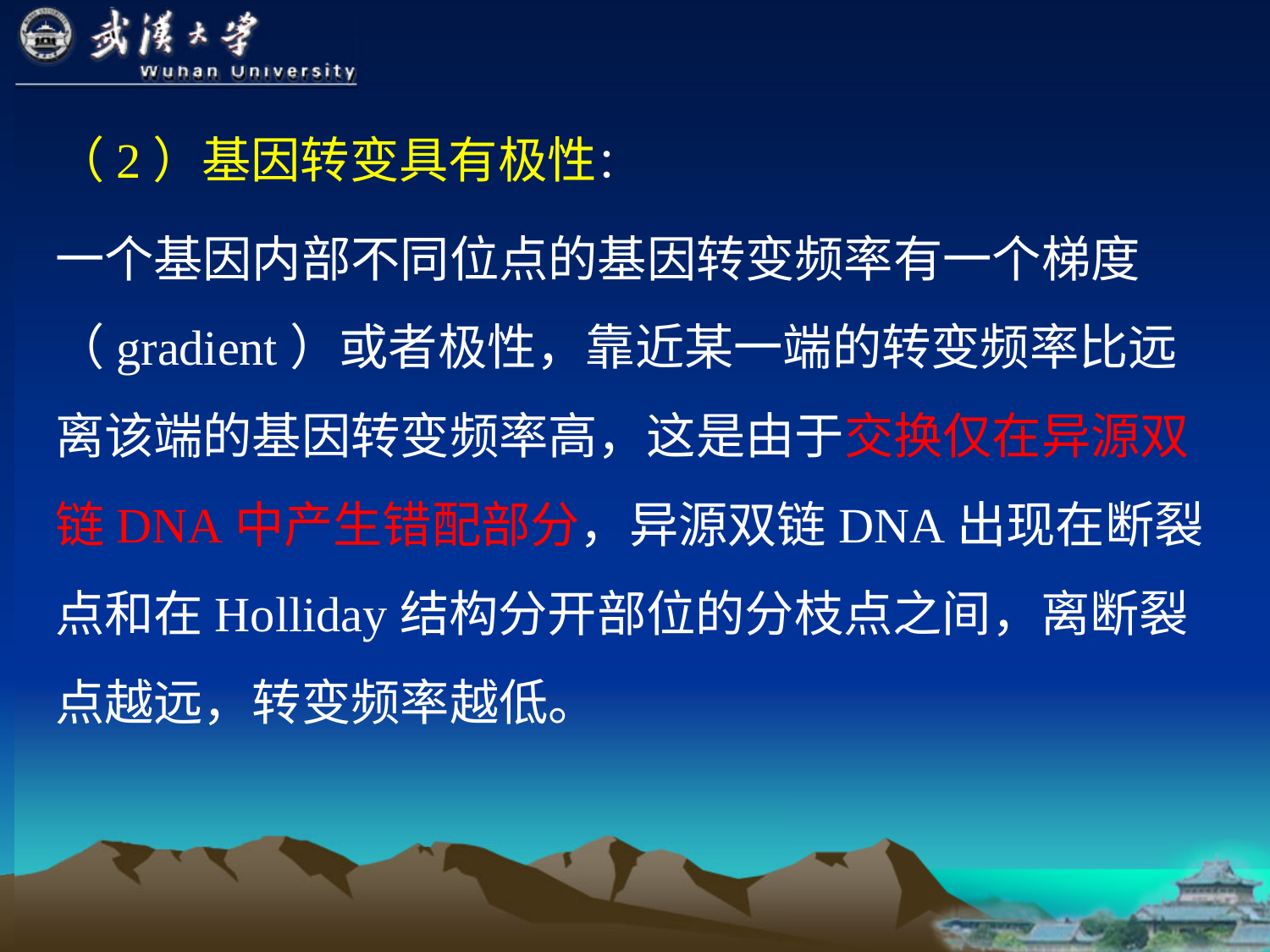

（2）基因转变具有极性：
一个基因内部不同位点的基因转变频率有一个梯度（gradient）或者极性，靠近某一端的转变频率比远离该端的基因转变频率高，这是由于交换仅在异源双链DNA中产生错配部分，异源双链DNA出现在断裂点和在Holliday结构分开部位的分枝点之间，离断裂点越远，转变频率越低。